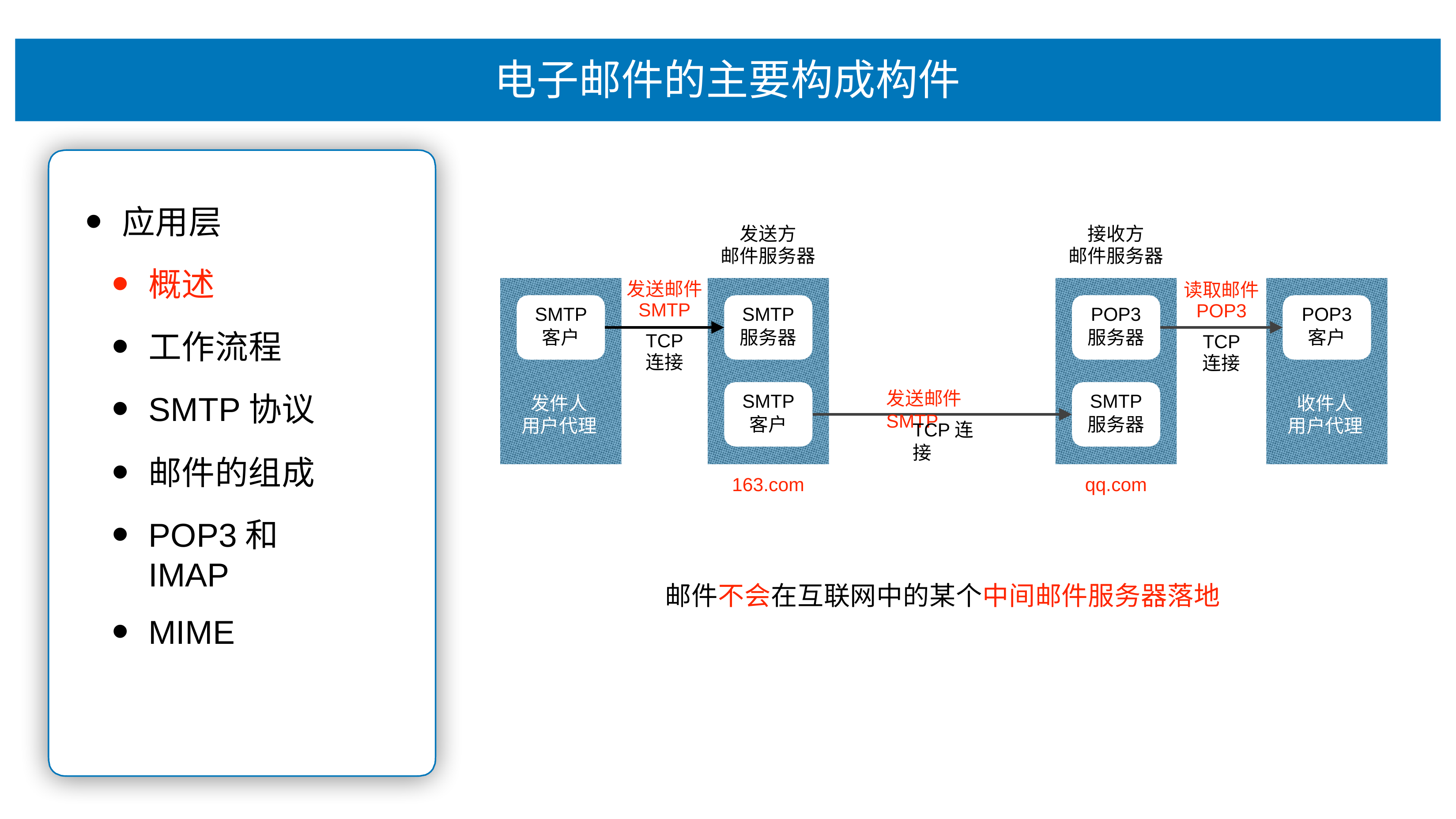

# 电⼦邮件的主要构成构件

应⽤层
发送⽅ 邮件服务器
接收⽅ 邮件服务器
概述
⼯作流程
SMTP协议
邮件的组成
POP3和IMAP
MIME
发送邮件
SMTP

读取邮件
POP3

SMTP
客户
SMTP
服务器
POP3
服务器
POP3
客户

TCP
连接
TCP
连接

发送邮件SMTP
SMTP
客户
SMTP
服务器
发件⼈
⽤户代理
收件⼈
⽤户代理

TCP连接
163.com
qq.com
邮件不会在互联⽹中的某个中间邮件服务器落地